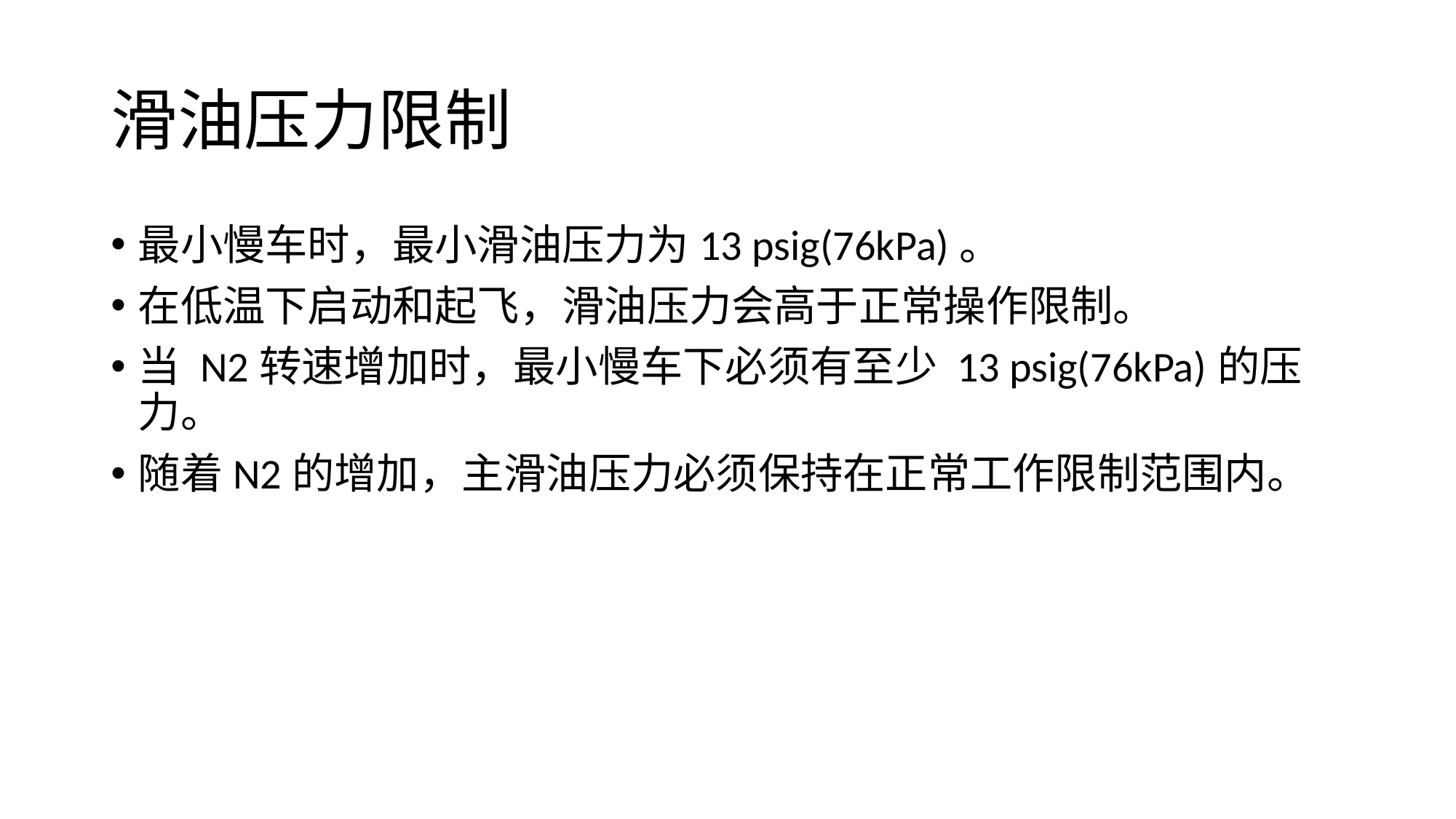

# 滑油压力限制
最小慢车时，最小滑油压力为13 psig(76kPa)。
在低温下启动和起飞，滑油压力会高于正常操作限制。
当 N2转速增加时，最小慢车下必须有至少 13 psig(76kPa)的压力。
随着N2的增加，主滑油压力必须保持在正常工作限制范围内。